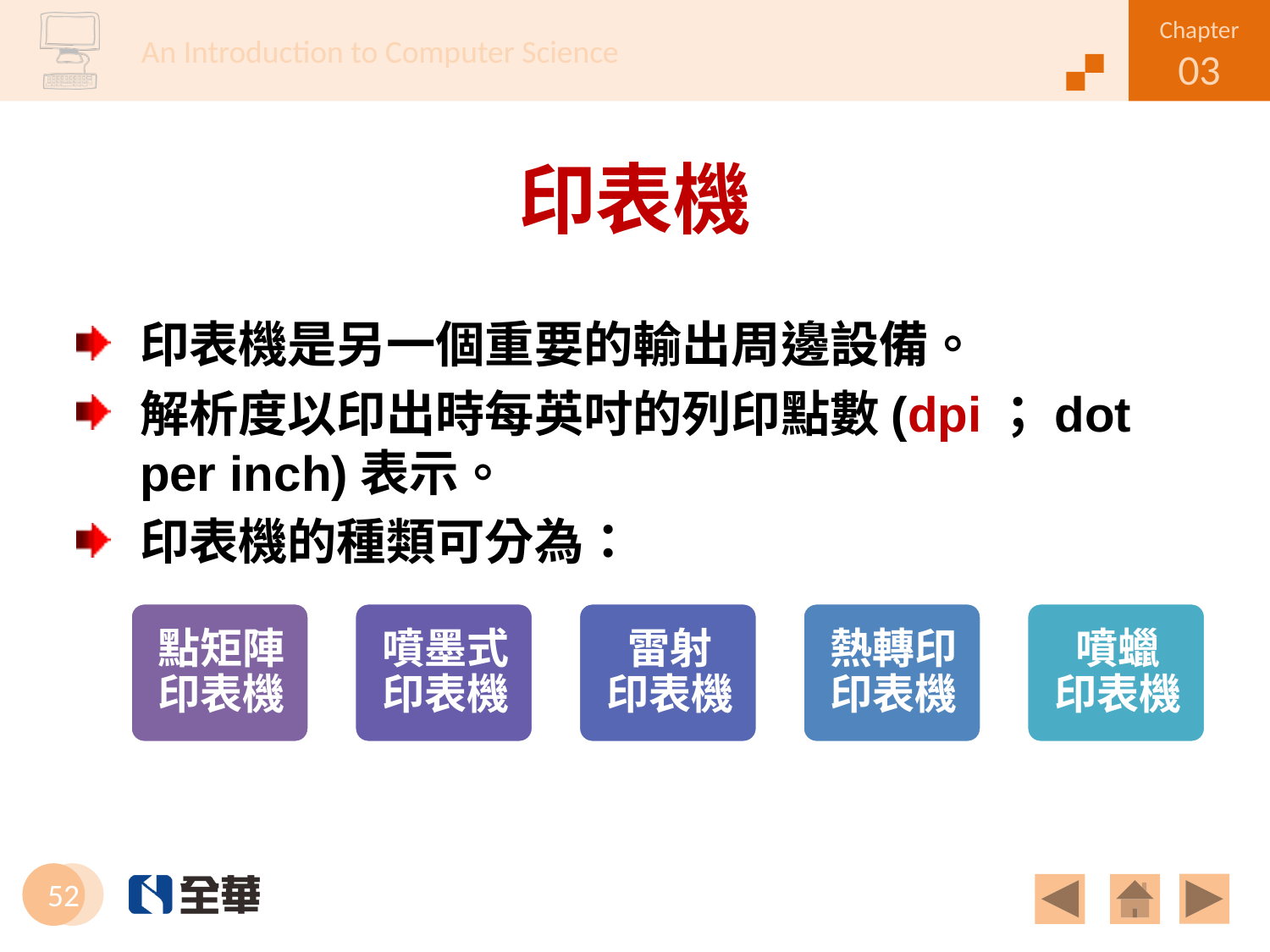

# 印表機
印表機是另一個重要的輸出周邊設備。
解析度以印出時每英吋的列印點數(dpi；dot per inch)表示。
印表機的種類可分為：
點矩陣
印表機
噴墨式
印表機
雷射
印表機
熱轉印
印表機
噴蠟
印表機